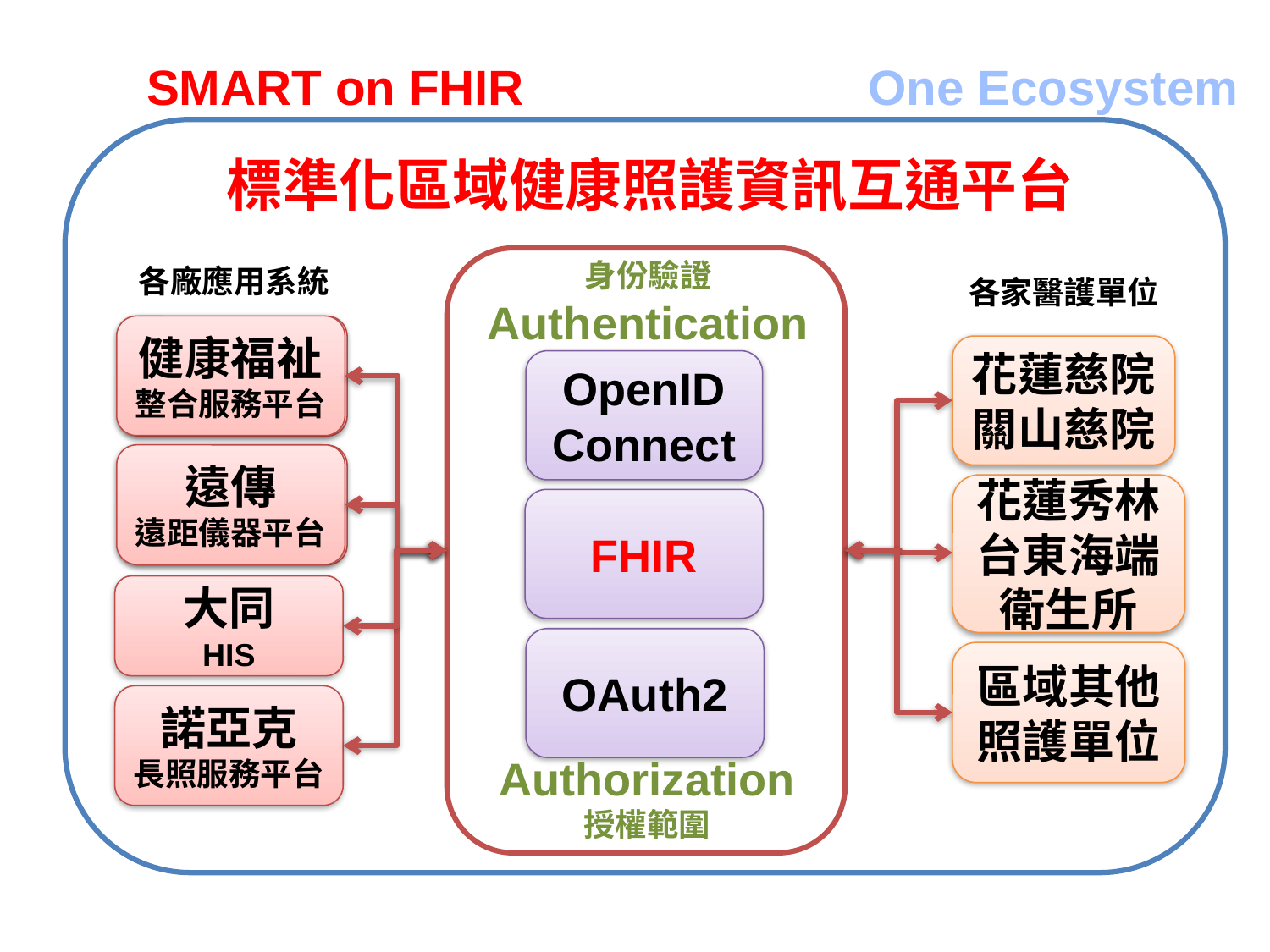

SMART on FHIR                         One Ecosystem

標準化區域健康照護資訊互通平台

身份驗證
Authentication
各廠應用系統
各家醫護單位
健康福祉
整合服務平台
諾亞克
長照服務平台
遠傳
遠距儀器平台
Health App
花蓮慈院關山慈院
區域其他
照護單位
花蓮秀林
台東海端
衛生所
OpenID
Connect
Health App
FHIR
大同
HIS
OAuth2
Authorization
授權範圍